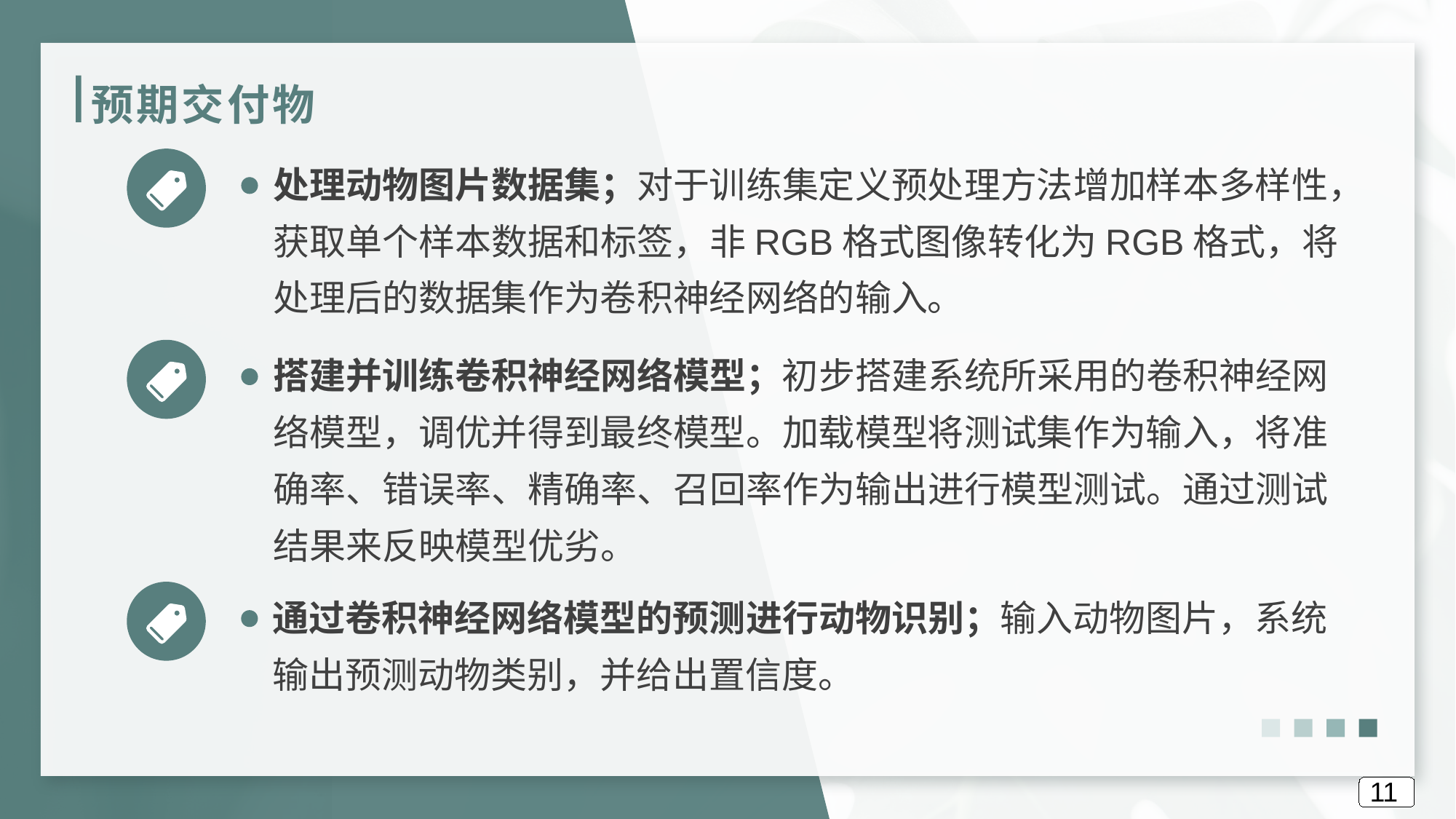

预期交付物
处理动物图片数据集；对于训练集定义预处理方法增加样本多样性，获取单个样本数据和标签，非RGB格式图像转化为RGB格式，将处理后的数据集作为卷积神经网络的输入。

搭建并训练卷积神经网络模型；初步搭建系统所采用的卷积神经网络模型，调优并得到最终模型。加载模型将测试集作为输入，将准确率、错误率、精确率、召回率作为输出进行模型测试。通过测试结果来反映模型优劣。

通过卷积神经网络模型的预测进行动物识别；输入动物图片，系统输出预测动物类别，并给出置信度。